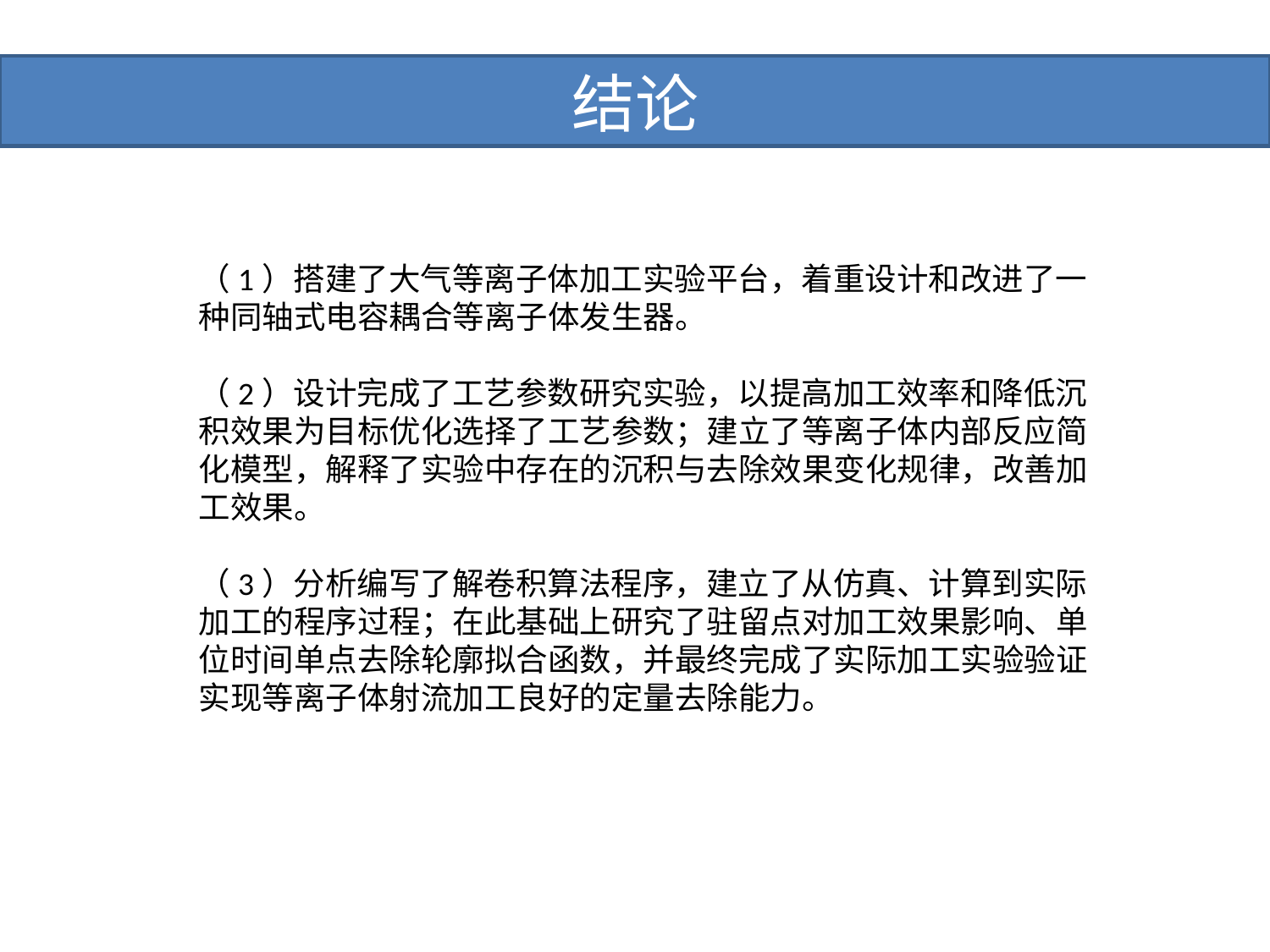

# 结论
（1）搭建了大气等离子体加工实验平台，着重设计和改进了一种同轴式电容耦合等离子体发生器。

（2）设计完成了工艺参数研究实验，以提高加工效率和降低沉积效果为目标优化选择了工艺参数；建立了等离子体内部反应简化模型，解释了实验中存在的沉积与去除效果变化规律，改善加工效果。

（3）分析编写了解卷积算法程序，建立了从仿真、计算到实际加工的程序过程；在此基础上研究了驻留点对加工效果影响、单位时间单点去除轮廓拟合函数，并最终完成了实际加工实验验证实现等离子体射流加工良好的定量去除能力。